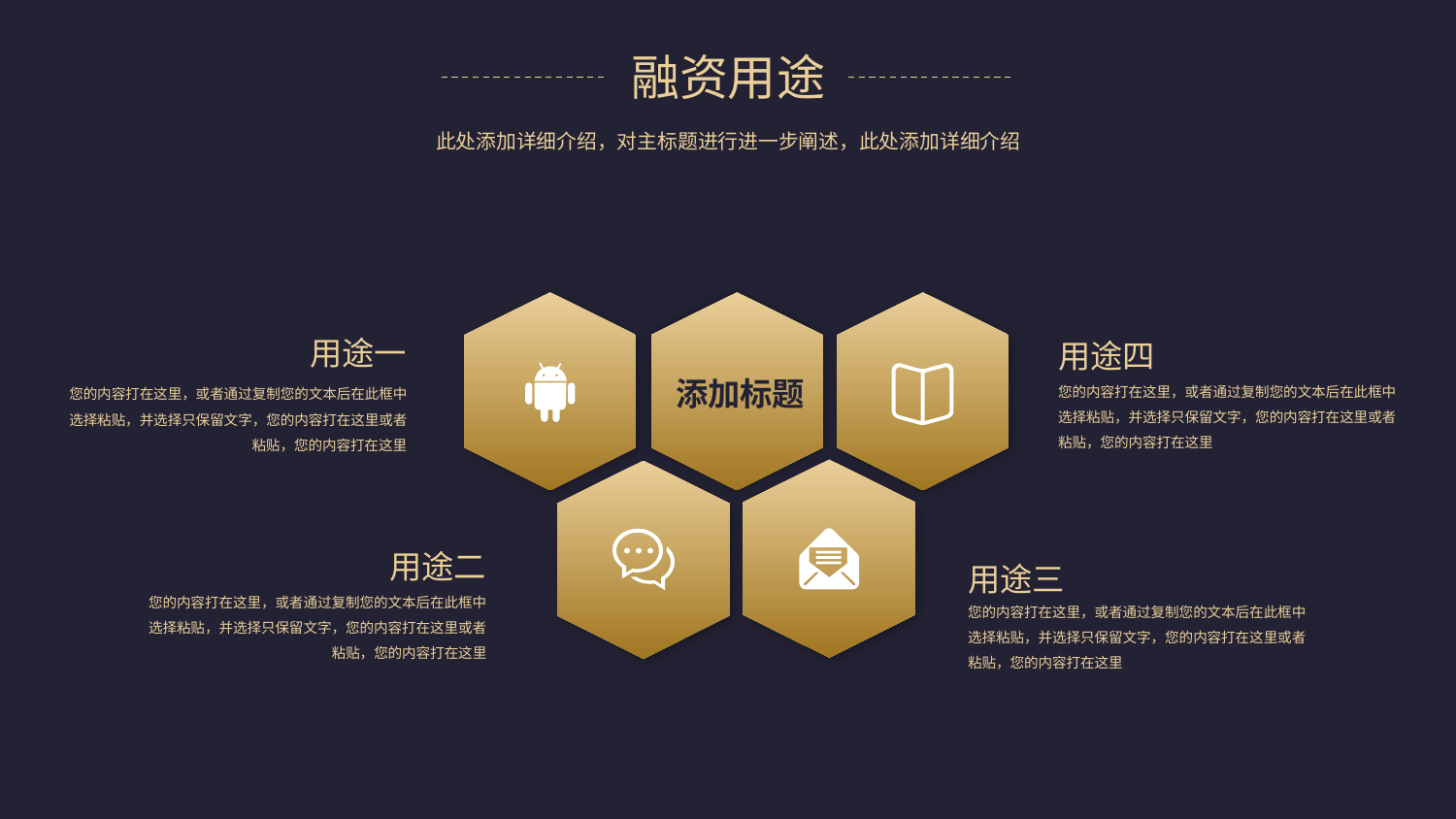

融资用途
此处添加详细介绍，对主标题进行进一步阐述，此处添加详细介绍

添加标题

用途一
您的内容打在这里，或者通过复制您的文本后在此框中选择粘贴，并选择只保留文字，您的内容打在这里或者粘贴，您的内容打在这里
用途四
您的内容打在这里，或者通过复制您的文本后在此框中选择粘贴，并选择只保留文字，您的内容打在这里或者粘贴，您的内容打在这里

用途二
您的内容打在这里，或者通过复制您的文本后在此框中选择粘贴，并选择只保留文字，您的内容打在这里或者粘贴，您的内容打在这里
用途三
您的内容打在这里，或者通过复制您的文本后在此框中选择粘贴，并选择只保留文字，您的内容打在这里或者粘贴，您的内容打在这里